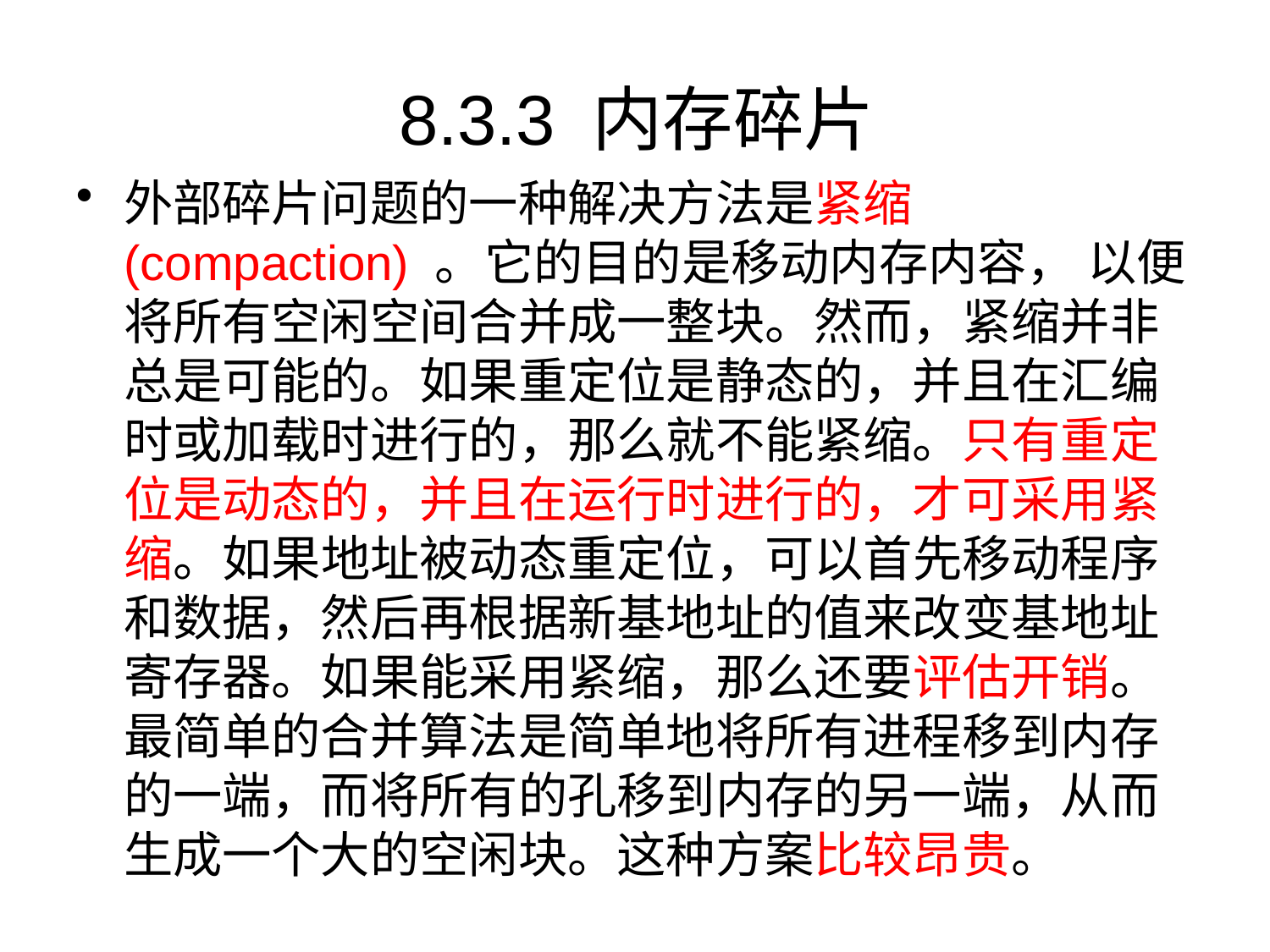

# 8.3.3 内存碎片
外部碎片问题的一种解决方法是紧缩(compaction) 。它的目的是移动内存内容， 以便将所有空闲空间合并成一整块。然而，紧缩并非总是可能的。如果重定位是静态的，并且在汇编时或加载时进行的，那么就不能紧缩。只有重定位是动态的，并且在运行时进行的，才可采用紧缩。如果地址被动态重定位，可以首先移动程序和数据，然后再根据新基地址的值来改变基地址寄存器。如果能采用紧缩，那么还要评估开销。最简单的合并算法是简单地将所有进程移到内存的一端，而将所有的孔移到内存的另一端，从而生成一个大的空闲块。这种方案比较昂贵。